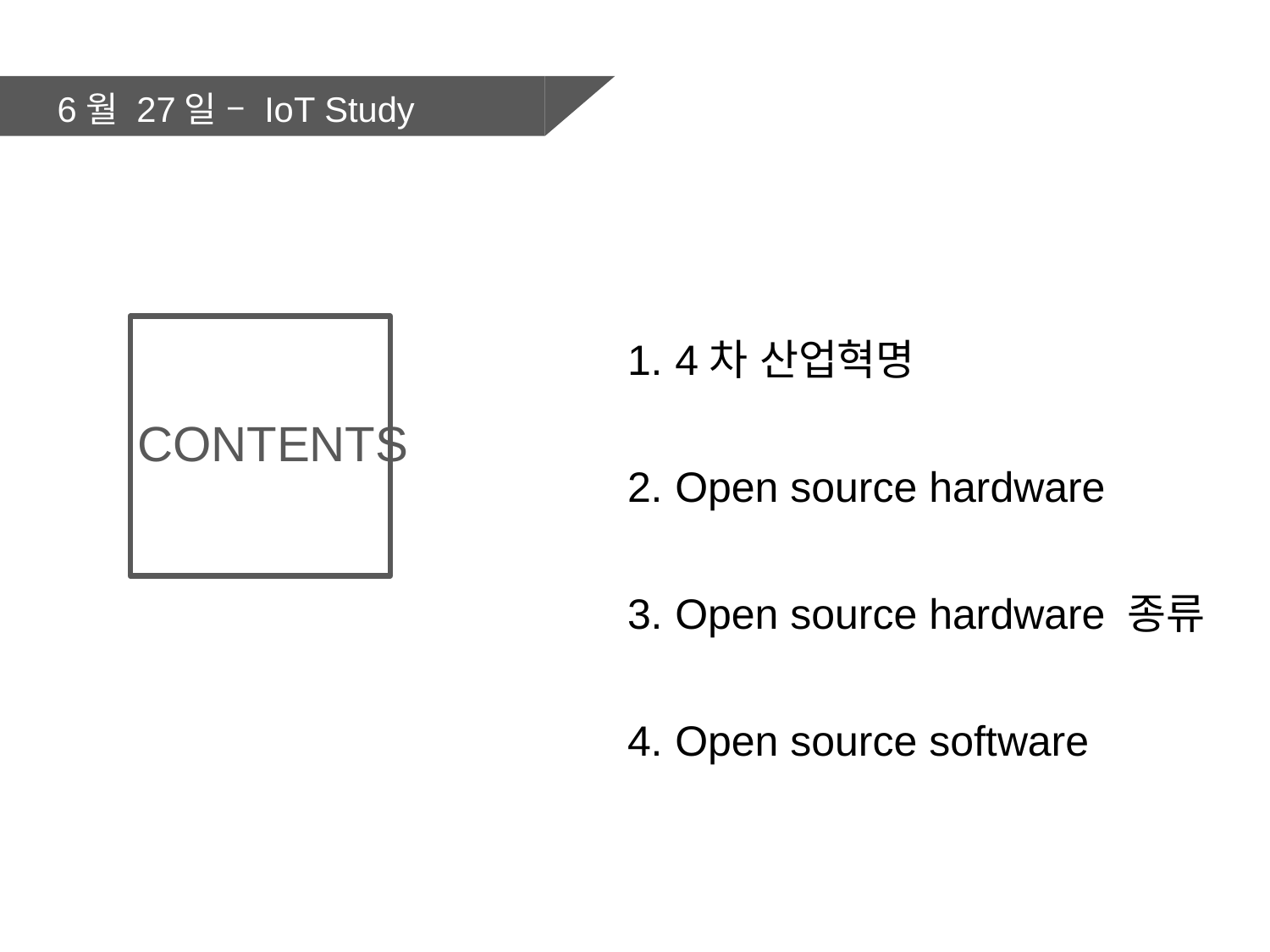

6월 27일 – IoT Study
4차 산업혁명
Open source hardware
Open source hardware 종류
Open source software

CONTENTS